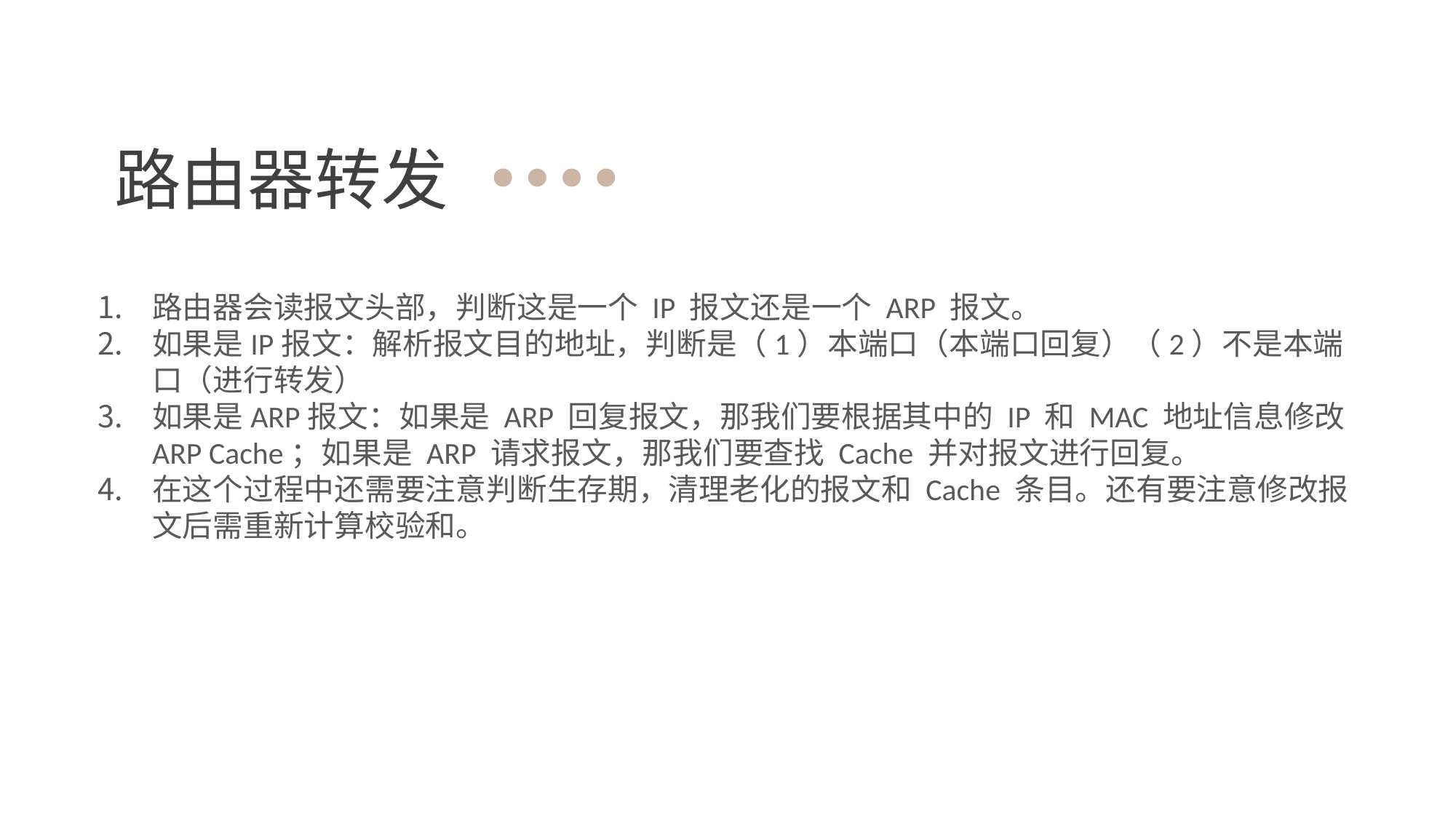

路由器转发

路由器会读报文头部，判断这是一个 IP 报文还是一个 ARP 报文。
如果是IP报文：解析报文目的地址，判断是（1）本端口（本端口回复）（2）不是本端口（进行转发）
如果是ARP报文：如果是 ARP 回复报文，那我们要根据其中的 IP 和 MAC 地址信息修改ARP Cache；如果是 ARP 请求报文，那我们要查找 Cache 并对报文进行回复。
在这个过程中还需要注意判断生存期，清理老化的报文和 Cache 条目。还有要注意修改报文后需重新计算校验和。